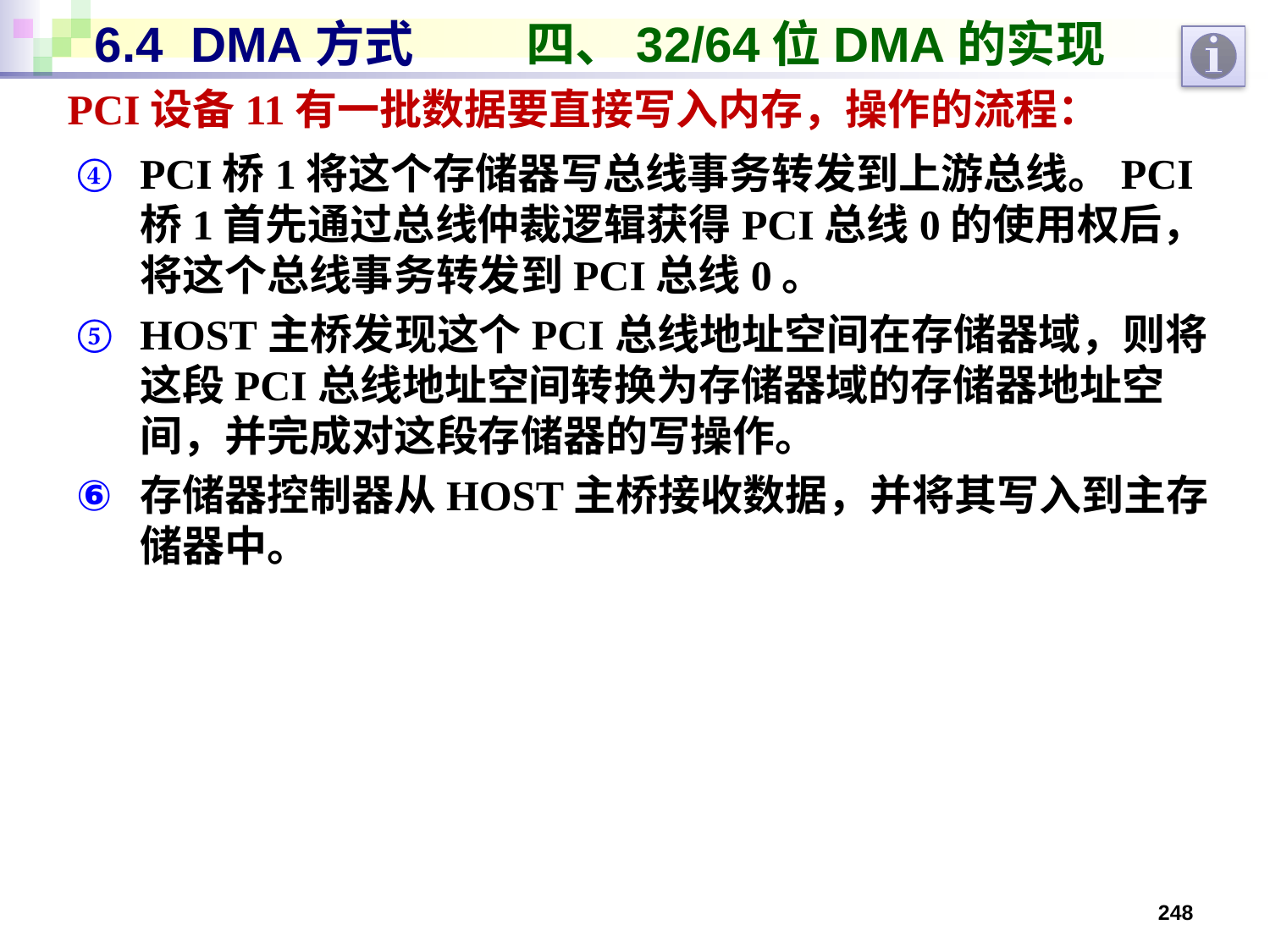

# 6.4  DMA方式          四、32/64位DMA的实现

PCI设备11有一批数据要直接写入内存，操作的流程：
PCI桥1将这个存储器写总线事务转发到上游总线。PCI桥1首先通过总线仲裁逻辑获得PCI总线0的使用权后，将这个总线事务转发到PCI总线0。
HOST主桥发现这个PCI总线地址空间在存储器域，则将这段PCI总线地址空间转换为存储器域的存储器地址空间，并完成对这段存储器的写操作。
存储器控制器从HOST主桥接收数据，并将其写入到主存储器中。
248